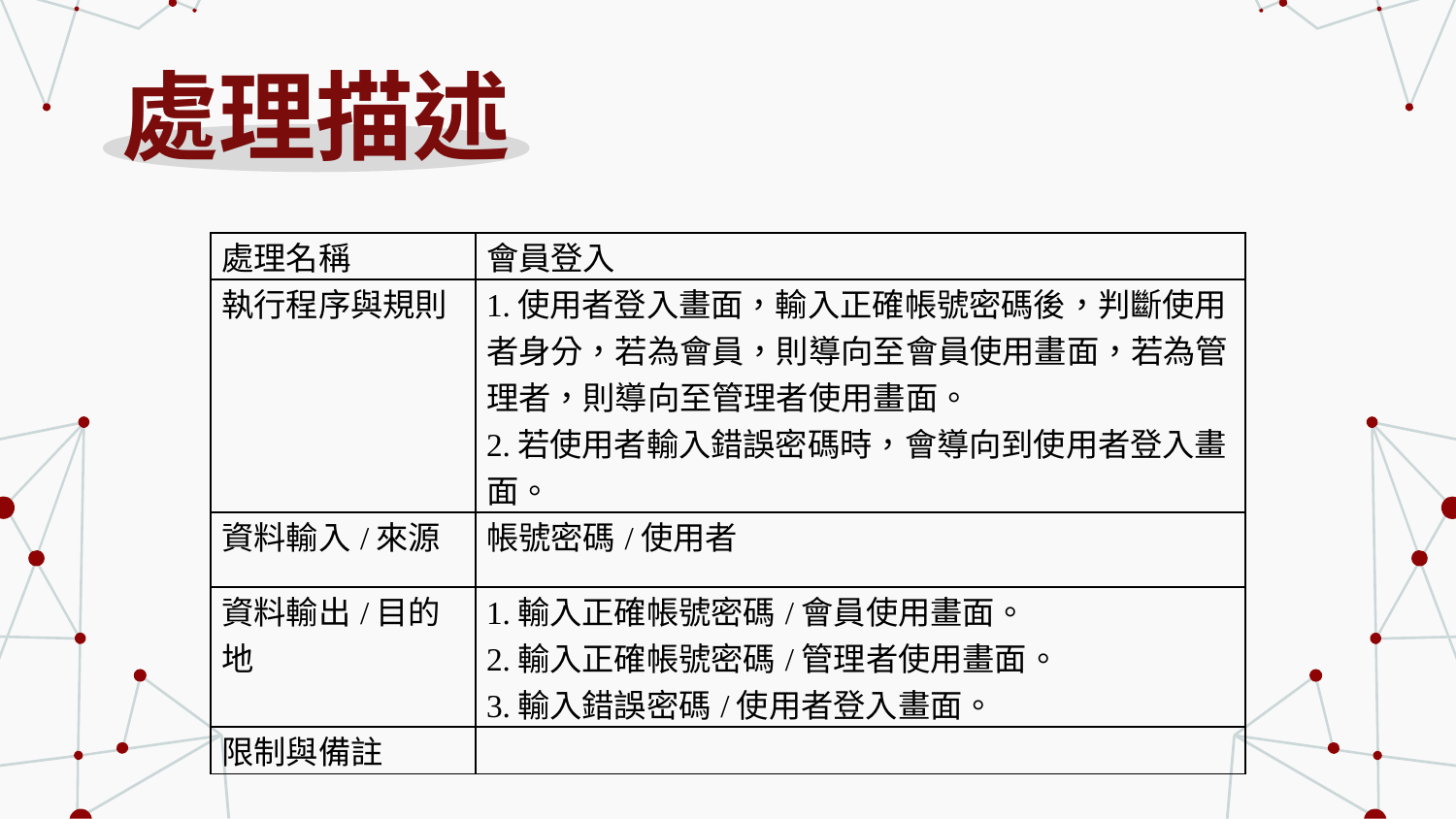

# 處理描述

| 處理名稱 | 會員登入 |
| --- | --- |
| 執行程序與規則 | 1.使用者登入畫面，輸入正確帳號密碼後，判斷使用者身分，若為會員，則導向至會員使用畫面，若為管理者，則導向至管理者使用畫面。 2.若使用者輸入錯誤密碼時，會導向到使用者登入畫面。 |
| 資料輸入/來源 | 帳號密碼/使用者 |
| 資料輸出/目的地 | 1.輸入正確帳號密碼/會員使用畫面。 2.輸入正確帳號密碼/管理者使用畫面。 3.輸入錯誤密碼/使用者登入畫面。 |
| 限制與備註 |  |